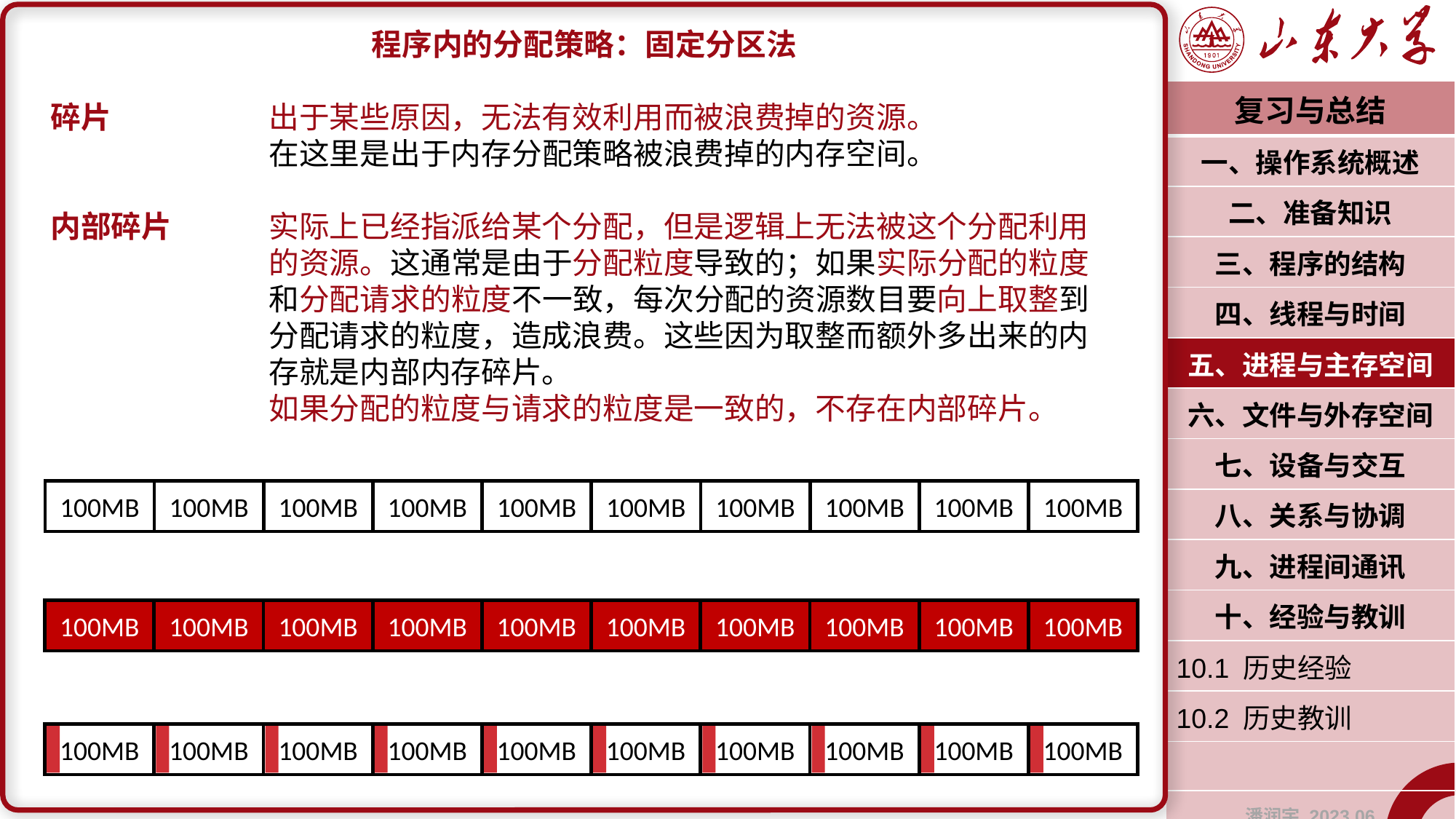

程序内的分配策略：固定分区法

碎片		出于某些原因，无法有效利用而被浪费掉的资源。
		在这里是出于内存分配策略被浪费掉的内存空间。

内部碎片	实际上已经指派给某个分配，但是逻辑上无法被这个分配利用		的资源。这通常是由于分配粒度导致的；如果实际分配的粒度		和分配请求的粒度不一致，每次分配的资源数目要向上取整到		分配请求的粒度，造成浪费。这些因为取整而额外多出来的内		存就是内部内存碎片。
		如果分配的粒度与请求的粒度是一致的，不存在内部碎片。
| 复习与总结 |
| --- |
| 一、操作系统概述 |
| 二、准备知识 |
| 三、程序的结构 |
| 四、线程与时间 |
| 五、进程与主存空间 |
| 六、文件与外存空间 |
| 七、设备与交互 |
| 八、关系与协调 |
| 九、进程间通讯 |
| 十、经验与教训 |
| 10.1 历史经验 |
| 10.2 历史教训 |
|  |
| 潘润宇 2023.06 |
100MB
100MB
100MB
100MB
100MB
100MB
100MB
100MB
100MB
100MB
100MB
100MB
100MB
100MB
100MB
100MB
100MB
100MB
100MB
100MB
100MB
100MB
100MB
100MB
100MB
100MB
100MB
100MB
100MB
100MB